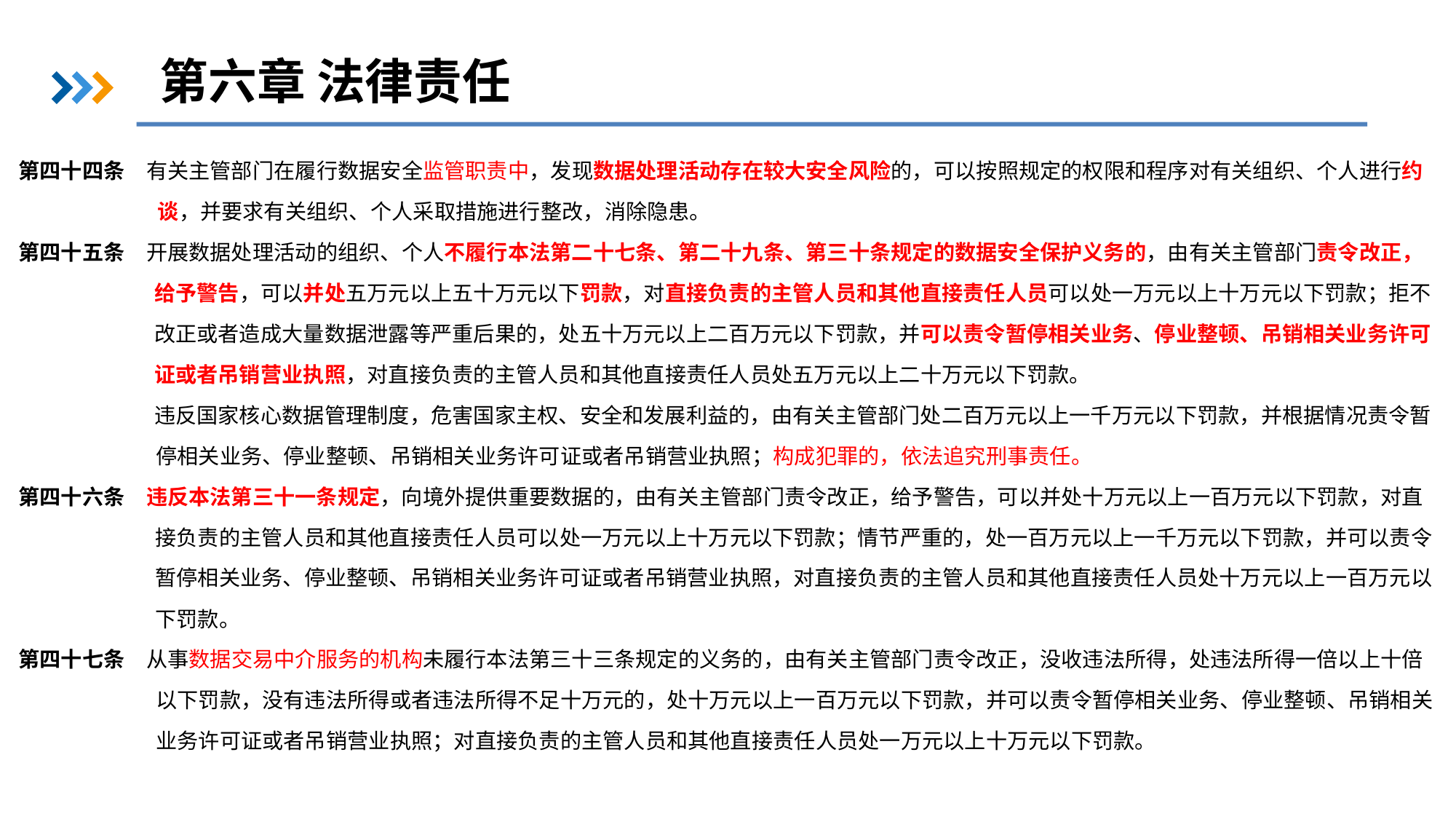

第六章 法律责任
第四十四条　有关主管部门在履行数据安全监管职责中，发现数据处理活动存在较大安全风险的，可以按照规定的权限和程序对有关组织、个人进行约谈，并要求有关组织、个人采取措施进行整改，消除隐患。
第四十五条　开展数据处理活动的组织、个人不履行本法第二十七条、第二十九条、第三十条规定的数据安全保护义务的，由有关主管部门责令改正，给予警告，可以并处五万元以上五十万元以下罚款，对直接负责的主管人员和其他直接责任人员可以处一万元以上十万元以下罚款；拒不改正或者造成大量数据泄露等严重后果的，处五十万元以上二百万元以下罚款，并可以责令暂停相关业务、停业整顿、吊销相关业务许可证或者吊销营业执照，对直接负责的主管人员和其他直接责任人员处五万元以上二十万元以下罚款。
违反国家核心数据管理制度，危害国家主权、安全和发展利益的，由有关主管部门处二百万元以上一千万元以下罚款，并根据情况责令暂停相关业务、停业整顿、吊销相关业务许可证或者吊销营业执照；构成犯罪的，依法追究刑事责任。
第四十六条　违反本法第三十一条规定，向境外提供重要数据的，由有关主管部门责令改正，给予警告，可以并处十万元以上一百万元以下罚款，对直接负责的主管人员和其他直接责任人员可以处一万元以上十万元以下罚款；情节严重的，处一百万元以上一千万元以下罚款，并可以责令暂停相关业务、停业整顿、吊销相关业务许可证或者吊销营业执照，对直接负责的主管人员和其他直接责任人员处十万元以上一百万元以下罚款。
第四十七条　从事数据交易中介服务的机构未履行本法第三十三条规定的义务的，由有关主管部门责令改正，没收违法所得，处违法所得一倍以上十倍以下罚款，没有违法所得或者违法所得不足十万元的，处十万元以上一百万元以下罚款，并可以责令暂停相关业务、停业整顿、吊销相关业务许可证或者吊销营业执照；对直接负责的主管人员和其他直接责任人员处一万元以上十万元以下罚款。